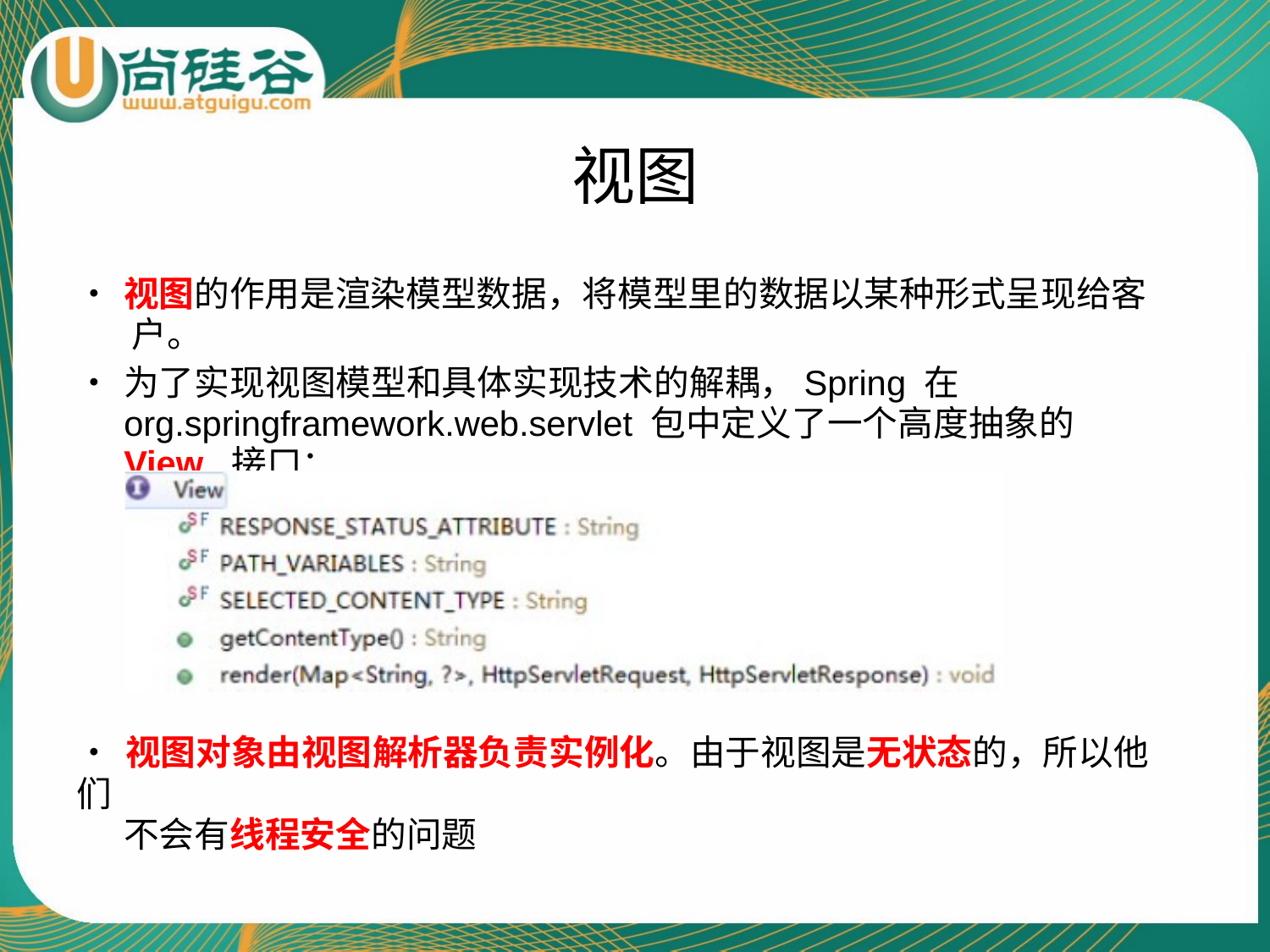

视图
# •	视图的作用是渲染模型数据，将模型里的数据以某种形式呈现给客  户。
•	为了实现视图模型和具体实现技术的解耦，Spring 在  org.springframework.web.servlet 包中定义了一个高度抽象的 View  接口：

•	视图对象由视图解析器负责实例化。由于视图是无状态的，所以他们
不会有线程安全的问题